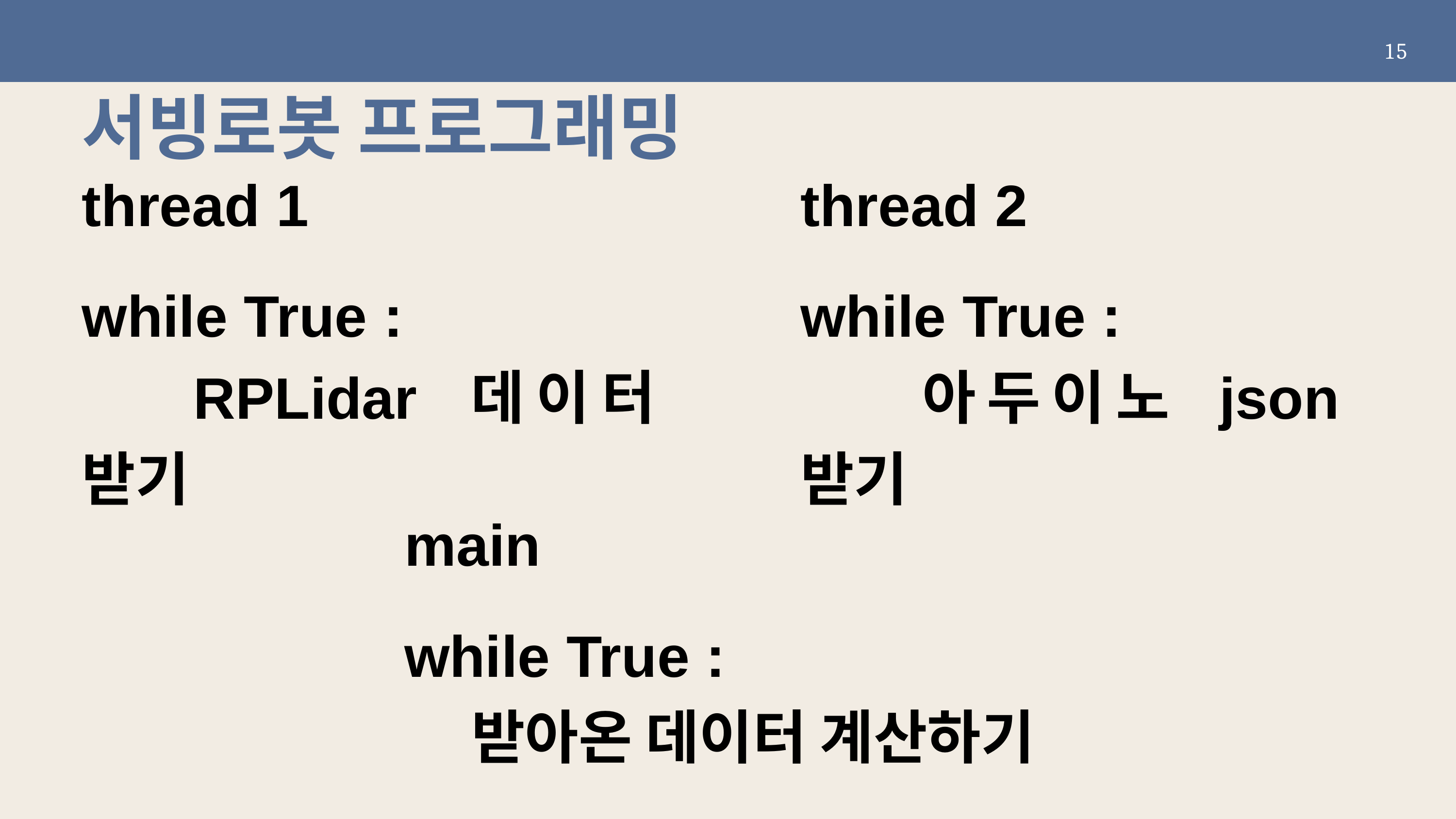

15
서빙로봇 프로그래밍
thread 1

while True :
    RPLidar 데이터 받기
thread 2

while True :
    아두이노 json 받기
main

while True :
    받아온 데이터 계산하기